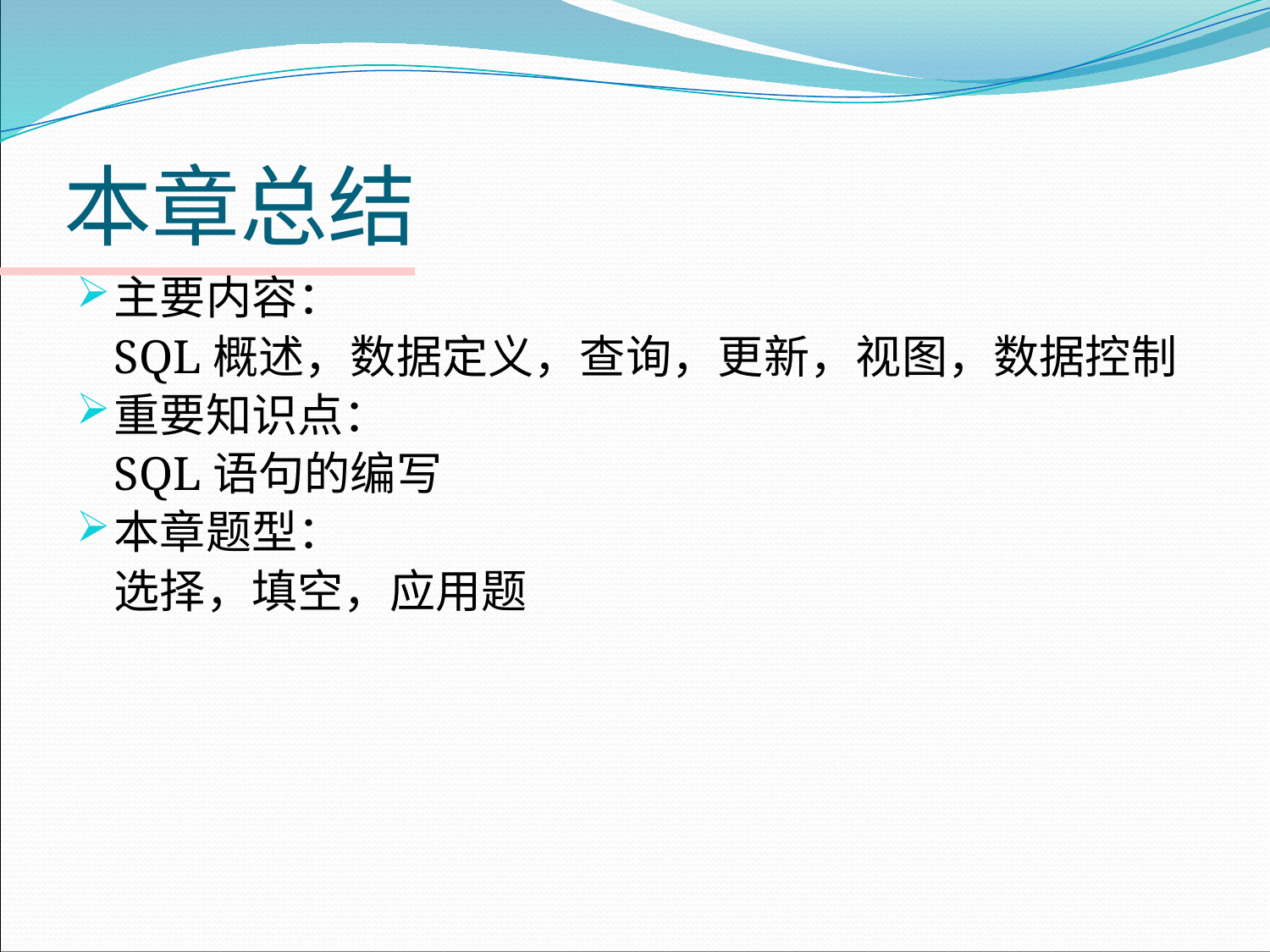

# 本章总结
主要内容：
	SQL概述，数据定义，查询，更新，视图，数据控制
重要知识点：
	SQL语句的编写
本章题型：
	选择，填空，应用题

404